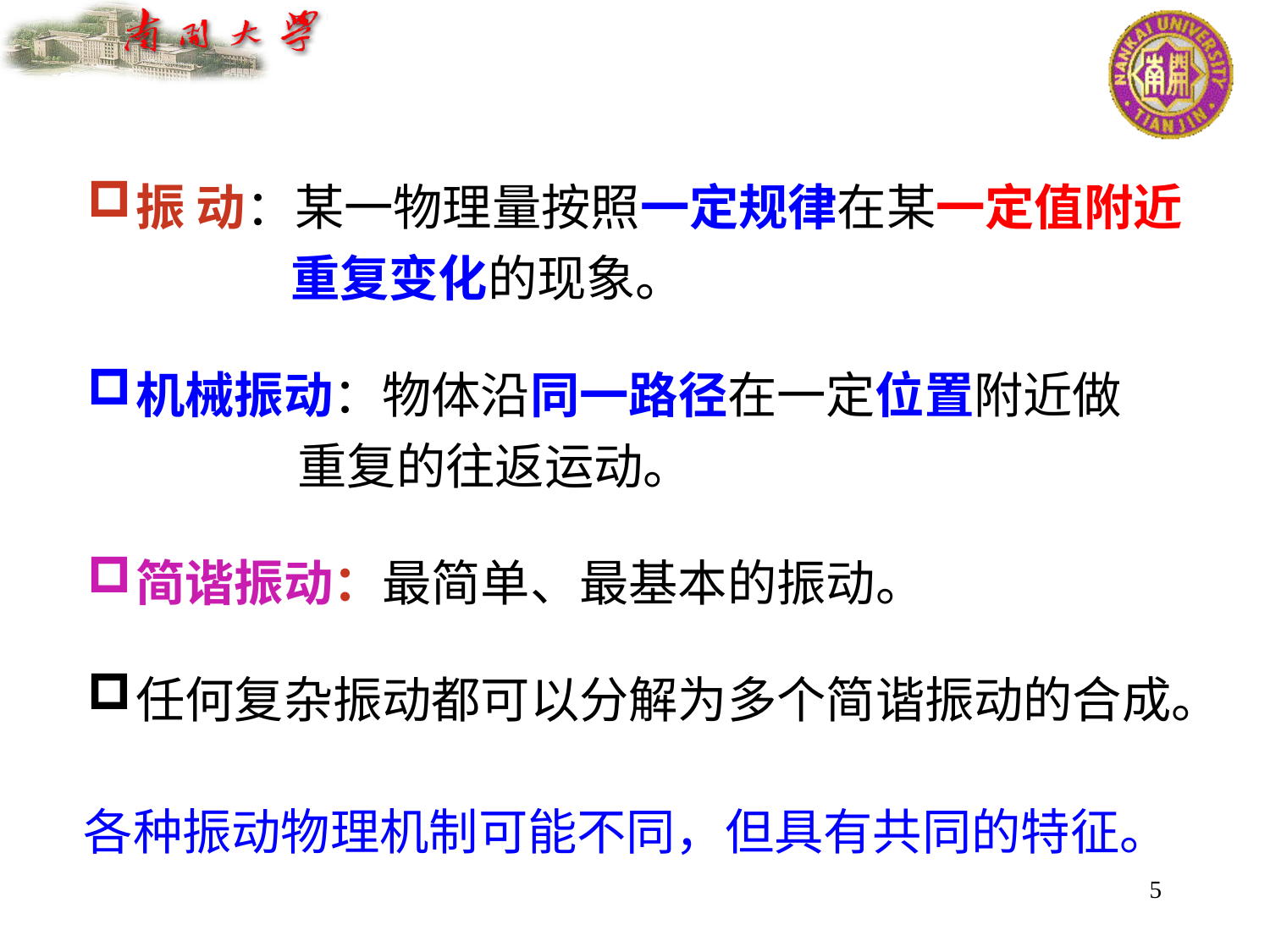

振 动：某一物理量按照一定规律在某一定值附近
                 重复变化的现象。

机械振动：物体沿同一路径在一定位置附近做
                  重复的往返运动。

简谐振动：最简单、最基本的振动。

任何复杂振动都可以分解为多个简谐振动的合成。

各种振动物理机制可能不同，但具有共同的特征。
5